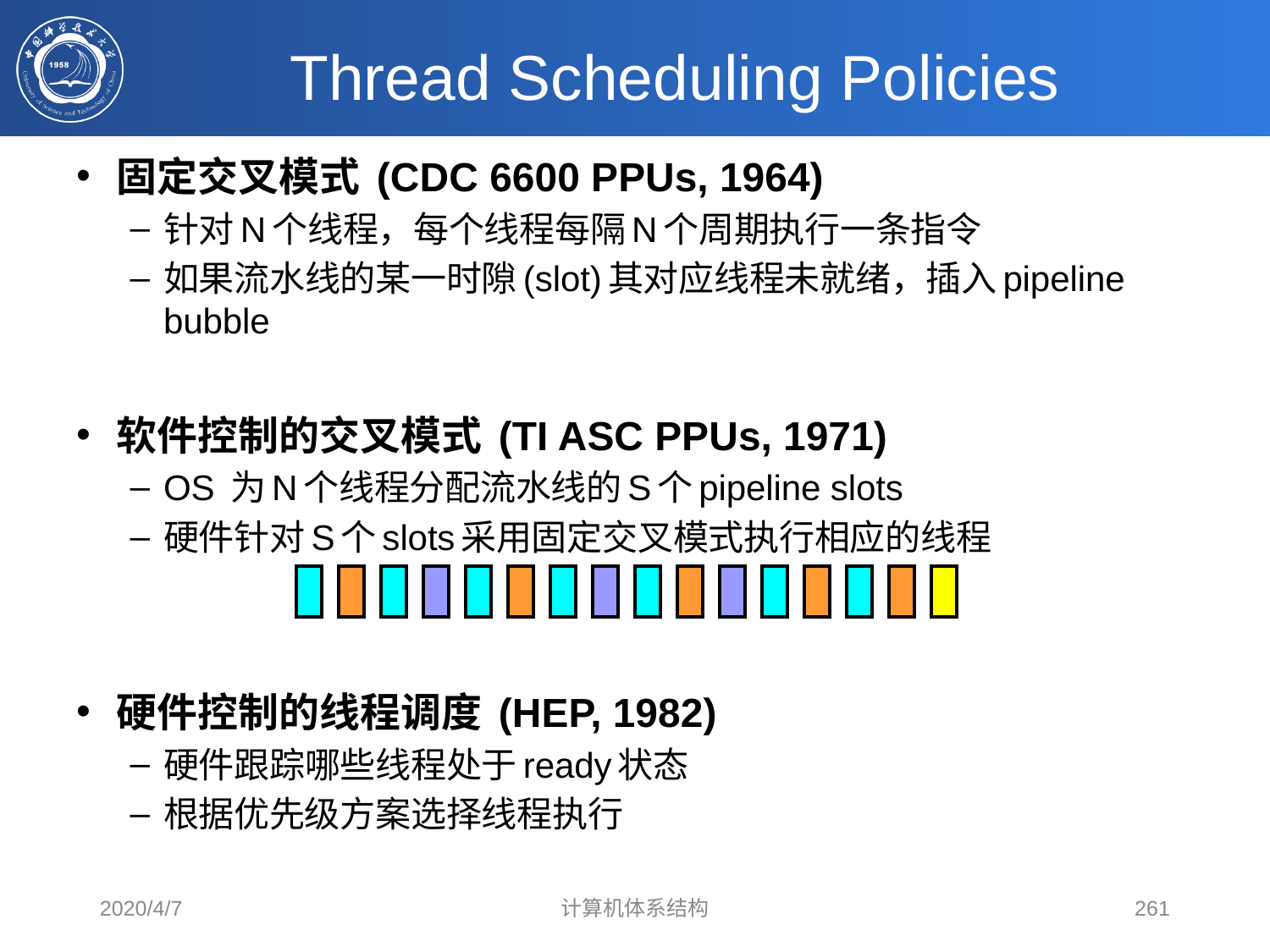

# Thread Scheduling Policies
固定交叉模式 (CDC 6600 PPUs, 1964)
针对N个线程，每个线程每隔N个周期执行一条指令
如果流水线的某一时隙(slot)其对应线程未就绪，插入pipeline bubble

软件控制的交叉模式 (TI ASC PPUs, 1971)
OS 为N个线程分配流水线的S个pipeline slots
硬件针对S个slots采用固定交叉模式执行相应的线程

硬件控制的线程调度 (HEP, 1982)
硬件跟踪哪些线程处于ready状态
根据优先级方案选择线程执行

2020/4/7
计算机体系结构
261